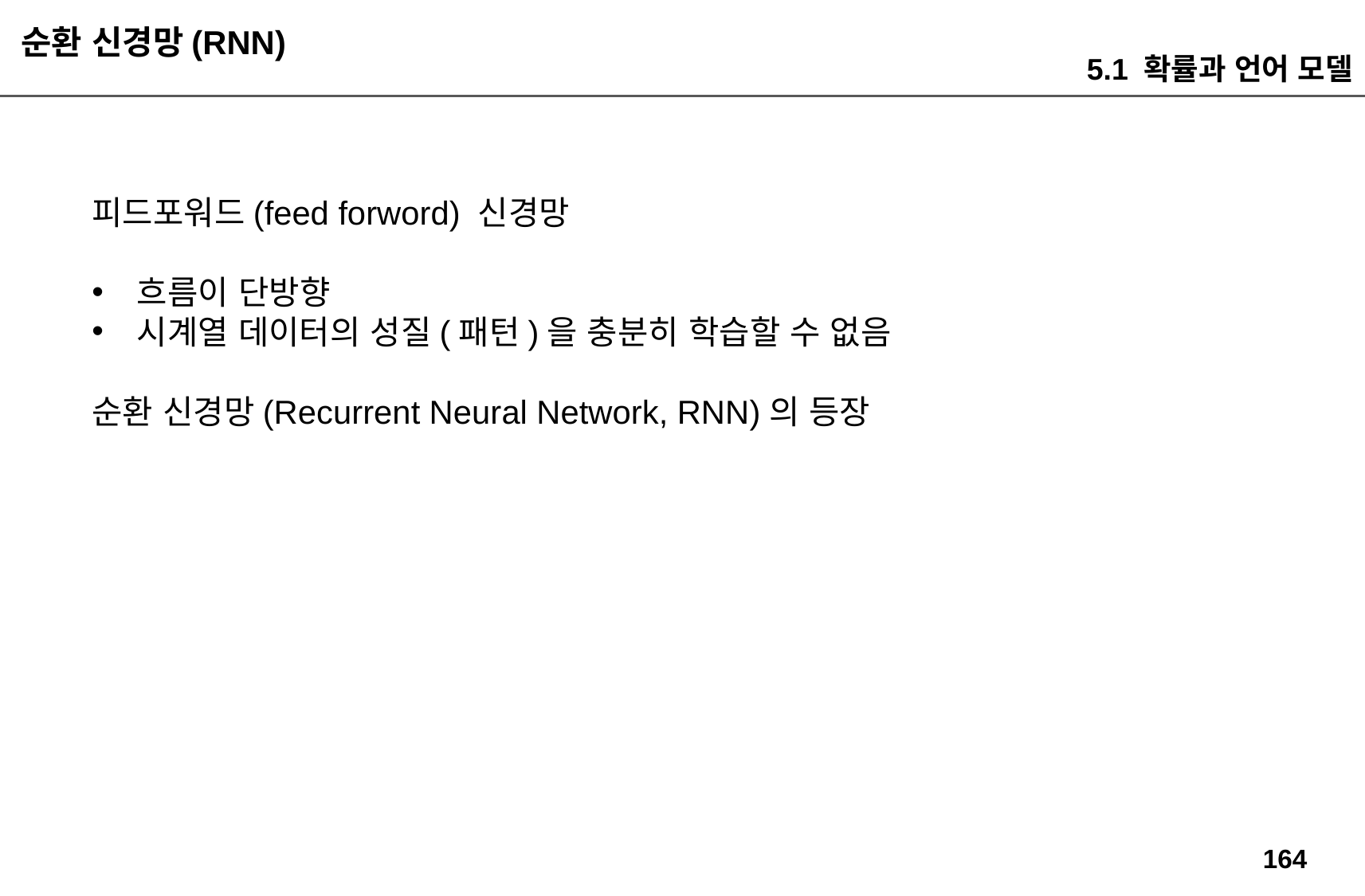

순환 신경망(RNN)
5.1 확률과 언어 모델
피드포워드(feed forword) 신경망

흐름이 단방향
시계열 데이터의 성질(패턴)을 충분히 학습할 수 없음

순환 신경망(Recurrent Neural Network, RNN)의 등장